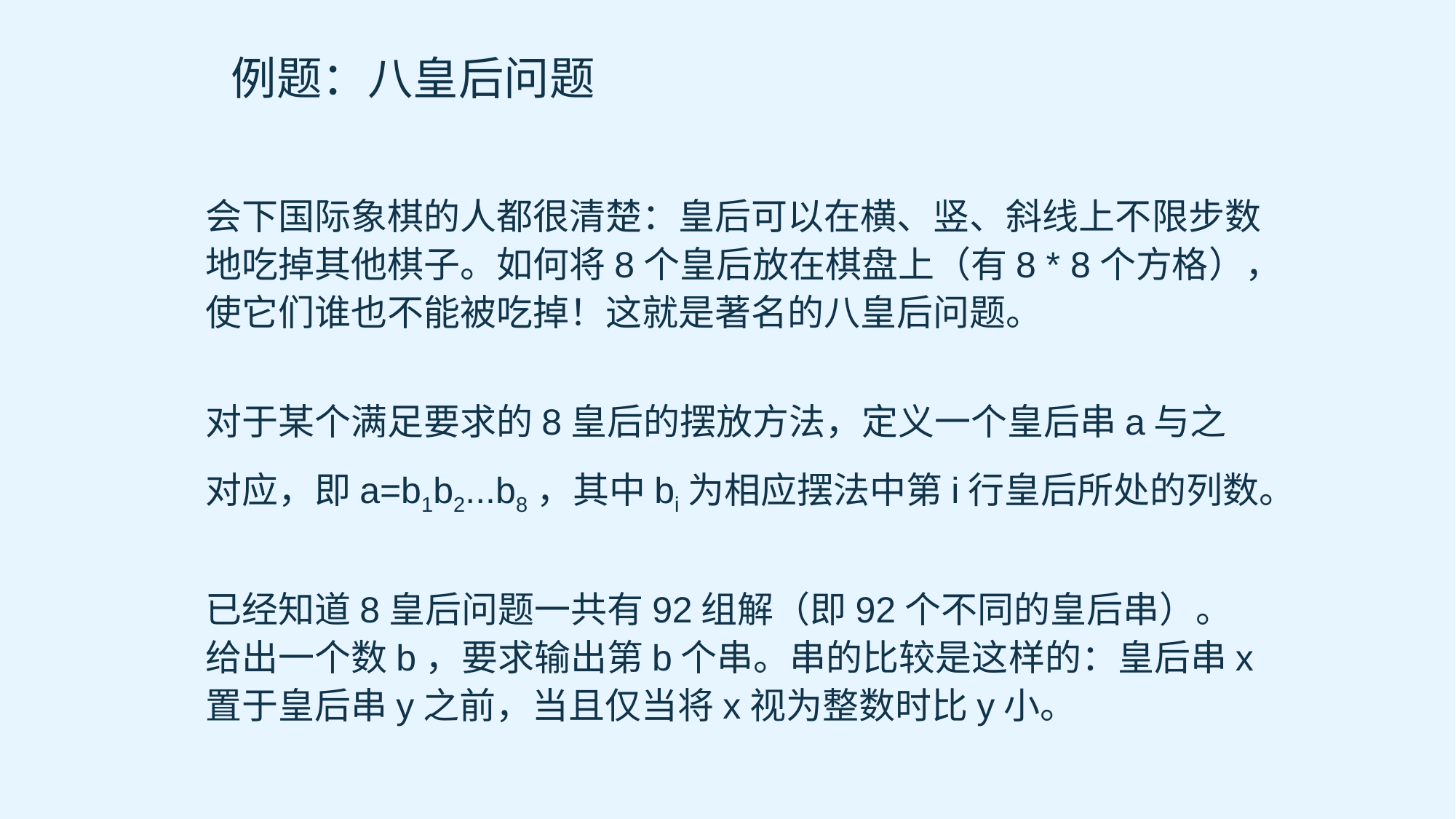

例题：八皇后问题
会下国际象棋的人都很清楚：皇后可以在横、竖、斜线上不限步数地吃掉其他棋子。如何将8个皇后放在棋盘上（有8 * 8个方格），使它们谁也不能被吃掉！这就是著名的八皇后问题。
对于某个满足要求的8皇后的摆放方法，定义一个皇后串a与之对应，即a=b1b2...b8，其中bi为相应摆法中第i行皇后所处的列数。

已经知道8皇后问题一共有92组解（即92个不同的皇后串）。
给出一个数b，要求输出第b个串。串的比较是这样的：皇后串x置于皇后串y之前，当且仅当将x视为整数时比y小。